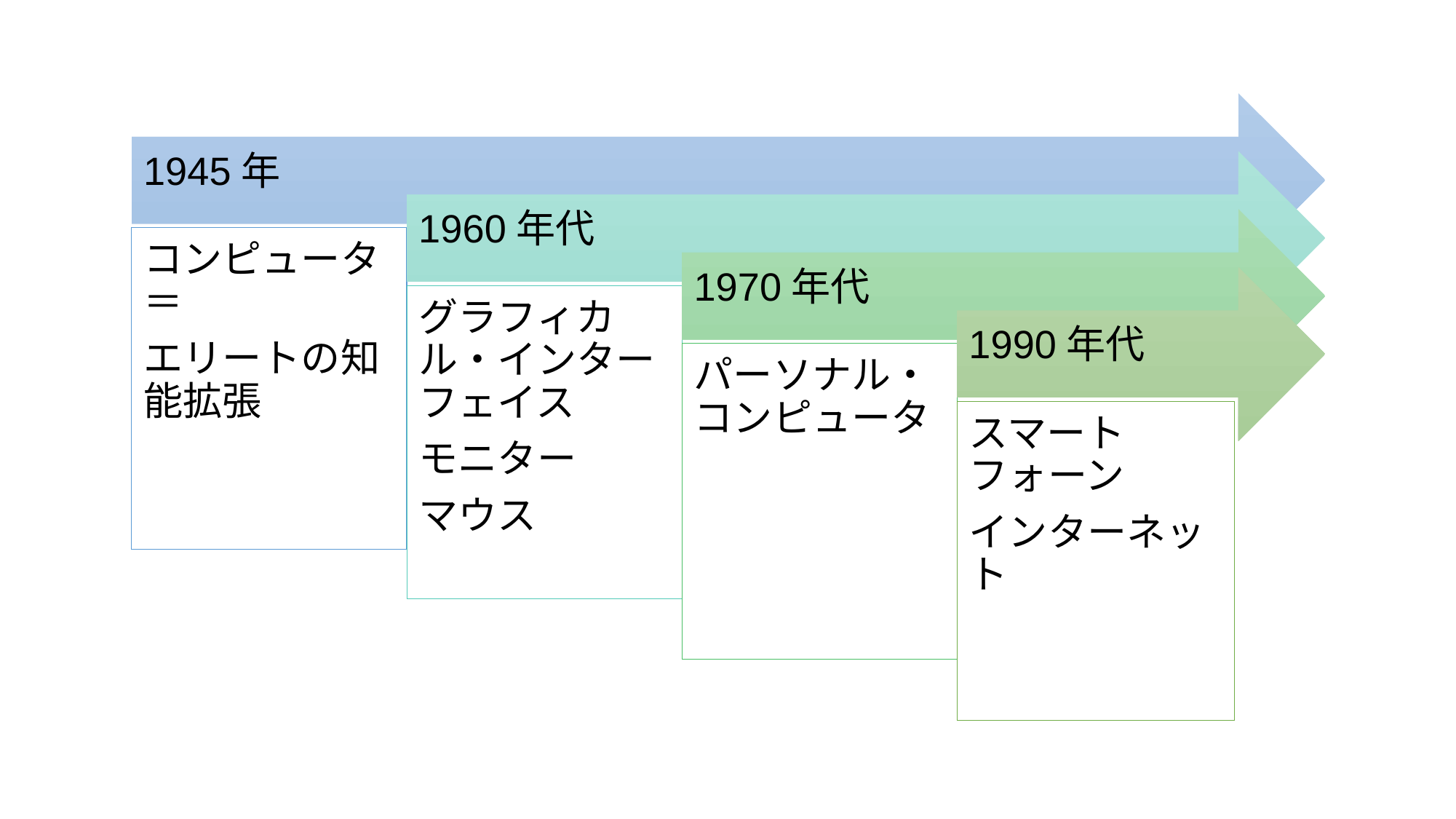

1945年
コンピュータ＝
エリートの知能拡張
1960年代
グラフィカル・インターフェイス
モニター
マウス
1970年代
パーソナル・コンピュータ
1990年代
スマートフォーン
インターネット